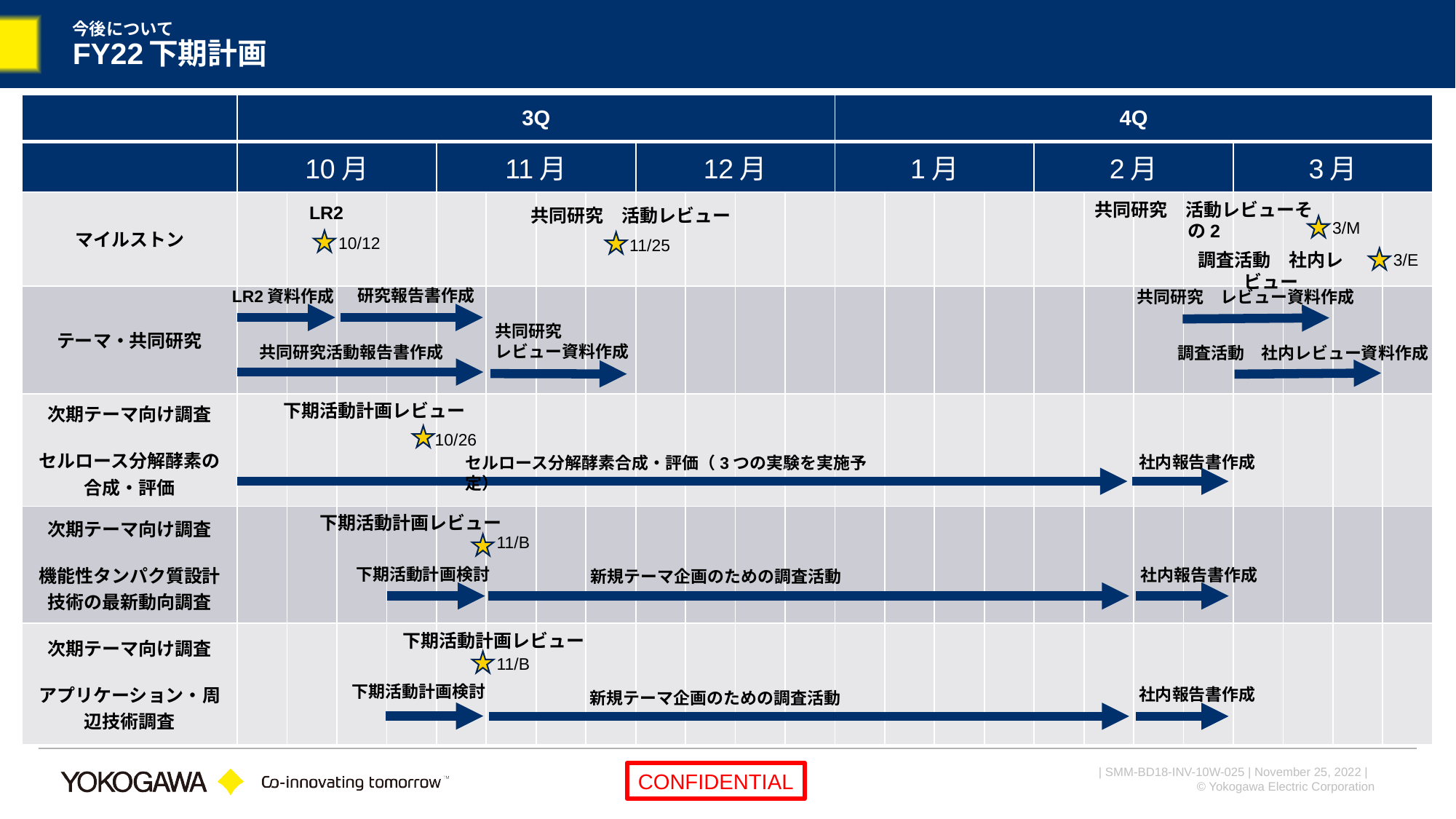

# 今後について FY22下期計画
|  | 3Q |  |  |  |  |  |  |  |  |  |  |  | 4Q |  |  |  |  |  |  |  |  |  |  |  |
| --- | --- | --- | --- | --- | --- | --- | --- | --- | --- | --- | --- | --- | --- | --- | --- | --- | --- | --- | --- | --- | --- | --- | --- | --- |
|  | 10月 |  |  |  | 11月 |  |  |  | 12月 |  |  |  | 1月 |  |  |  | 2月 |  |  |  | 3月 |  |  |  |
| マイルストン |  |  |  |  |  |  |  |  |  |  |  |  |  |  |  |  |  |  |  |  |  |  |  |  |
| テーマ・共同研究 |  |  |  |  |  |  |  |  |  |  |  |  |  |  |  |  |  |  |  |  |  |  |  |  |
| 次期テーマ向け調査 セルロース分解酵素の合成・評価 |  |  |  |  |  |  |  |  |  |  |  |  |  |  |  |  |  |  |  |  |  |  |  |  |
| 次期テーマ向け調査 機能性タンパク質設計技術の最新動向調査 |  |  |  |  |  |  |  |  |  |  |  |  |  |  |  |  |  |  |  |  |  |  |  |  |
| 次期テーマ向け調査 アプリケーション・周辺技術調査 |  |  |  |  |  |  |  |  |  |  |  |  |  |  |  |  |  |  |  |  |  |  |  |  |
共同研究　活動レビューその2
LR2
共同研究　活動レビュー
3/M

10/12
11/25

調査活動　社内レビュー
3/E

研究報告書作成
LR2資料作成
共同研究　レビュー資料作成
共同研究
レビュー資料作成
共同研究活動報告書作成
調査活動　社内レビュー資料作成
下期活動計画レビュー
10/26

社内報告書作成
セルロース分解酵素合成・評価（3つの実験を実施予定）
下期活動計画レビュー
11/B

下期活動計画検討
社内報告書作成
新規テーマ企画のための調査活動
下期活動計画レビュー
11/B

下期活動計画検討
社内報告書作成
新規テーマ企画のための調査活動